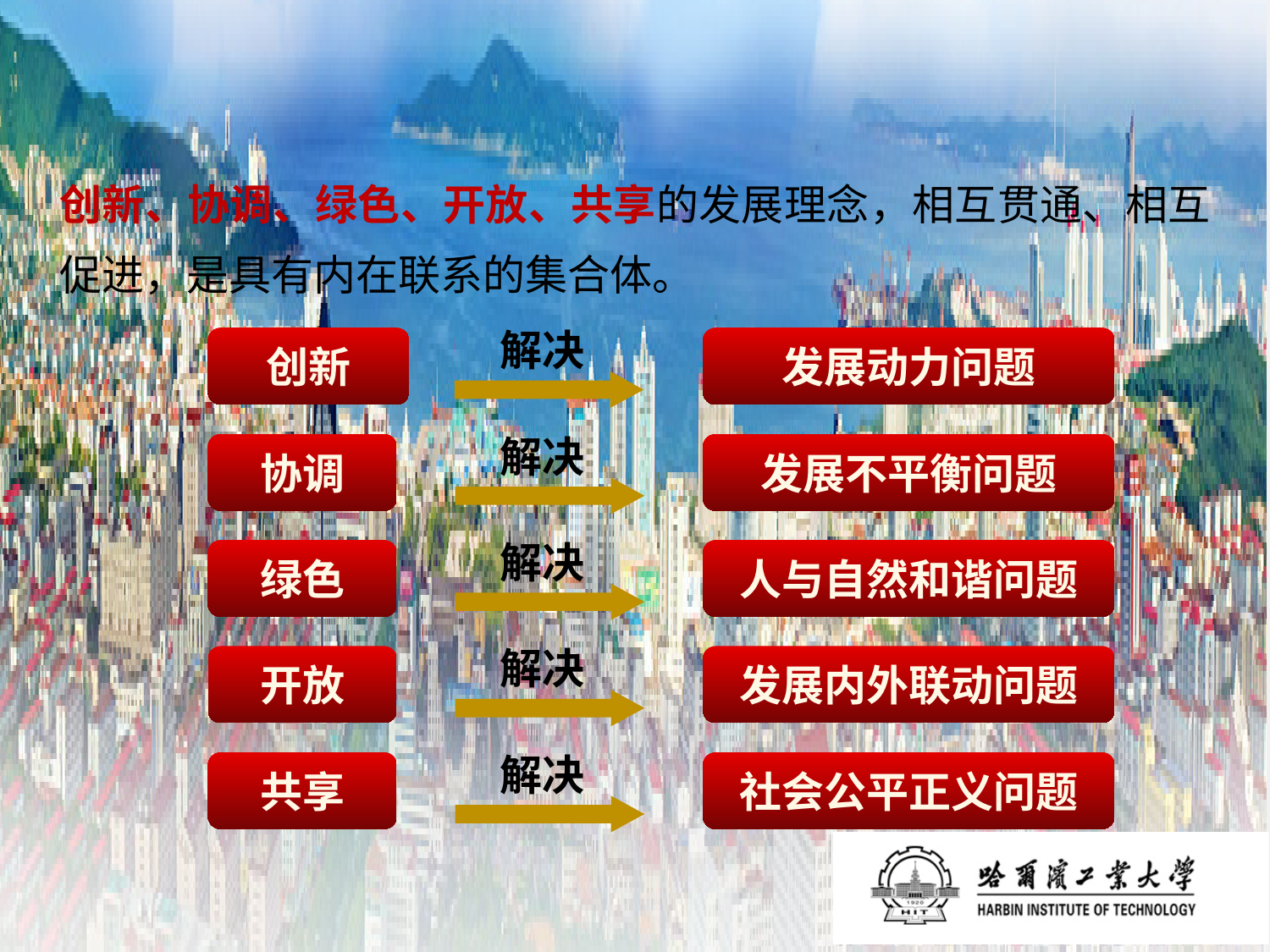

创新、协调、绿色、开放、共享的发展理念，相互贯通、相互促进，是具有内在联系的集合体。
解决
创新
发展动力问题

解决
协调
发展不平衡问题

解决
绿色
人与自然和谐问题

解决
开放
发展内外联动问题

解决
共享
社会公平正义问题